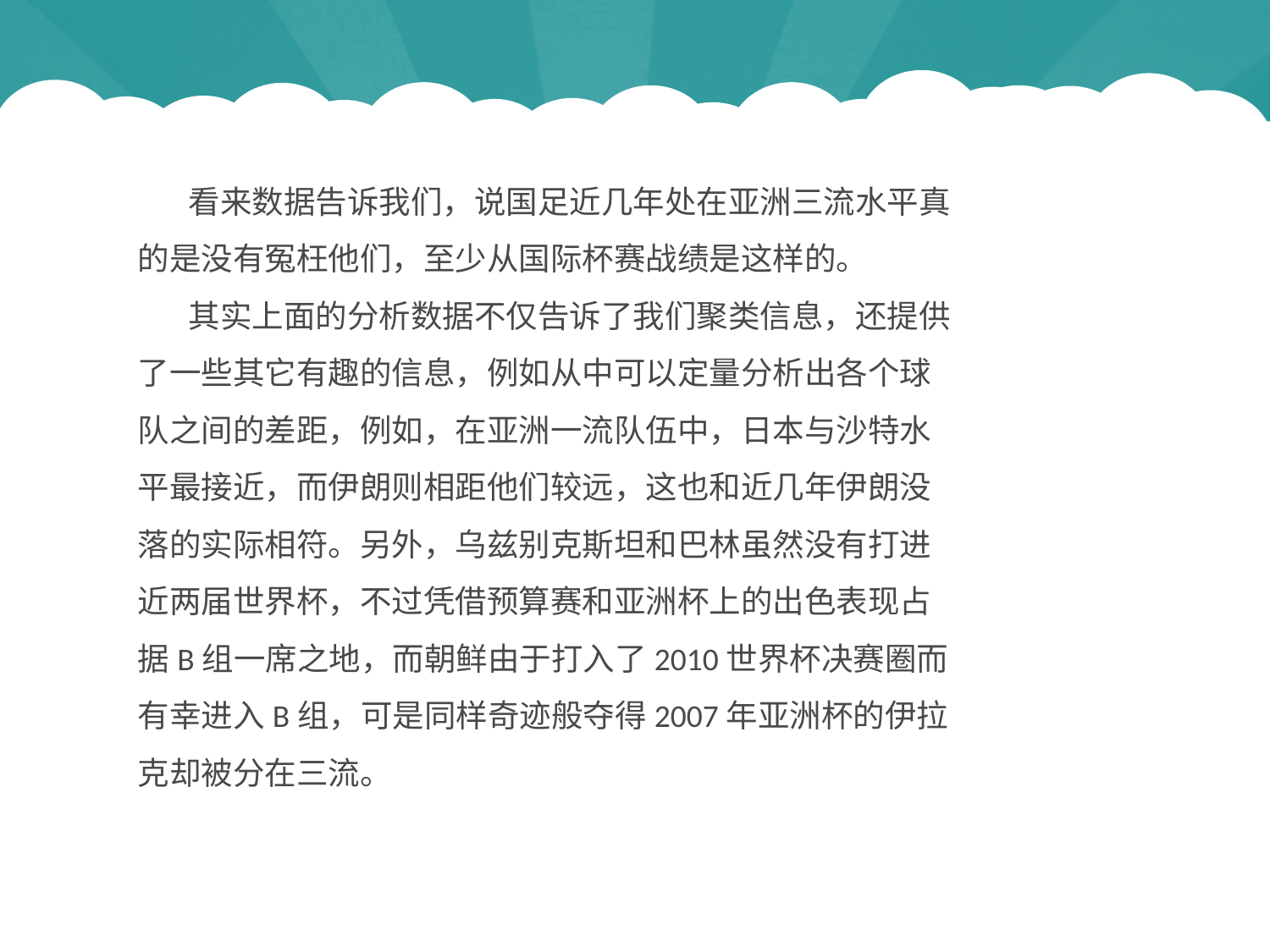

看来数据告诉我们，说国足近几年处在亚洲三流水平真的是没有冤枉他们，至少从国际杯赛战绩是这样的。
      其实上面的分析数据不仅告诉了我们聚类信息，还提供了一些其它有趣的信息，例如从中可以定量分析出各个球队之间的差距，例如，在亚洲一流队伍中，日本与沙特水平最接近，而伊朗则相距他们较远，这也和近几年伊朗没落的实际相符。另外，乌兹别克斯坦和巴林虽然没有打进近两届世界杯，不过凭借预算赛和亚洲杯上的出色表现占据B组一席之地，而朝鲜由于打入了2010世界杯决赛圈而有幸进入B组，可是同样奇迹般夺得2007年亚洲杯的伊拉克却被分在三流。